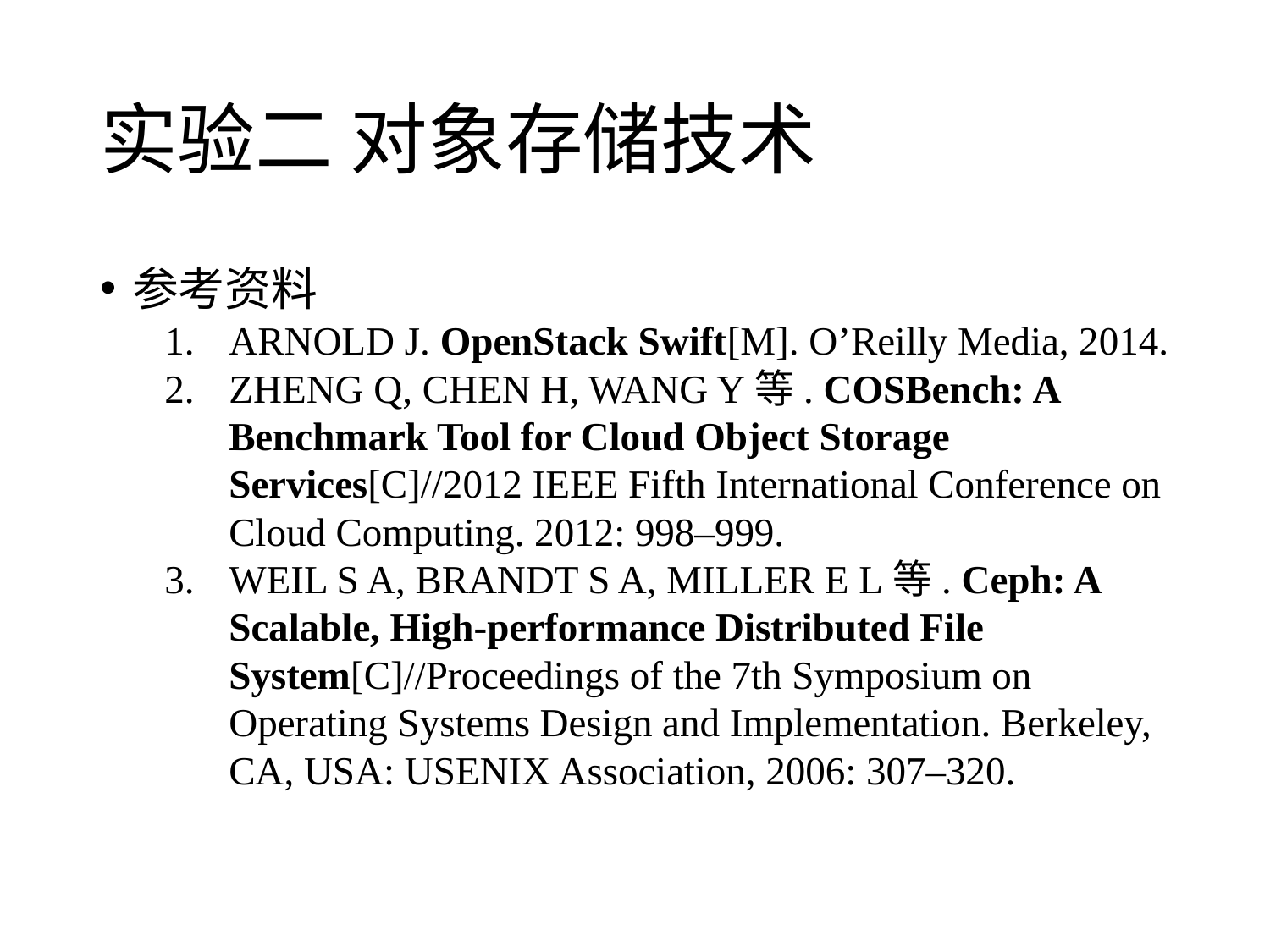

# 实验二 对象存储技术
参考资料
ARNOLD J. OpenStack Swift[M]. O’Reilly Media, 2014.
ZHENG Q, CHEN H, WANG Y等. COSBench: A Benchmark Tool for Cloud Object Storage Services[C]//2012 IEEE Fifth International Conference on Cloud Computing. 2012: 998–999.
WEIL S A, BRANDT S A, MILLER E L等. Ceph: A Scalable, High-performance Distributed File System[C]//Proceedings of the 7th Symposium on Operating Systems Design and Implementation. Berkeley, CA, USA: USENIX Association, 2006: 307–320.